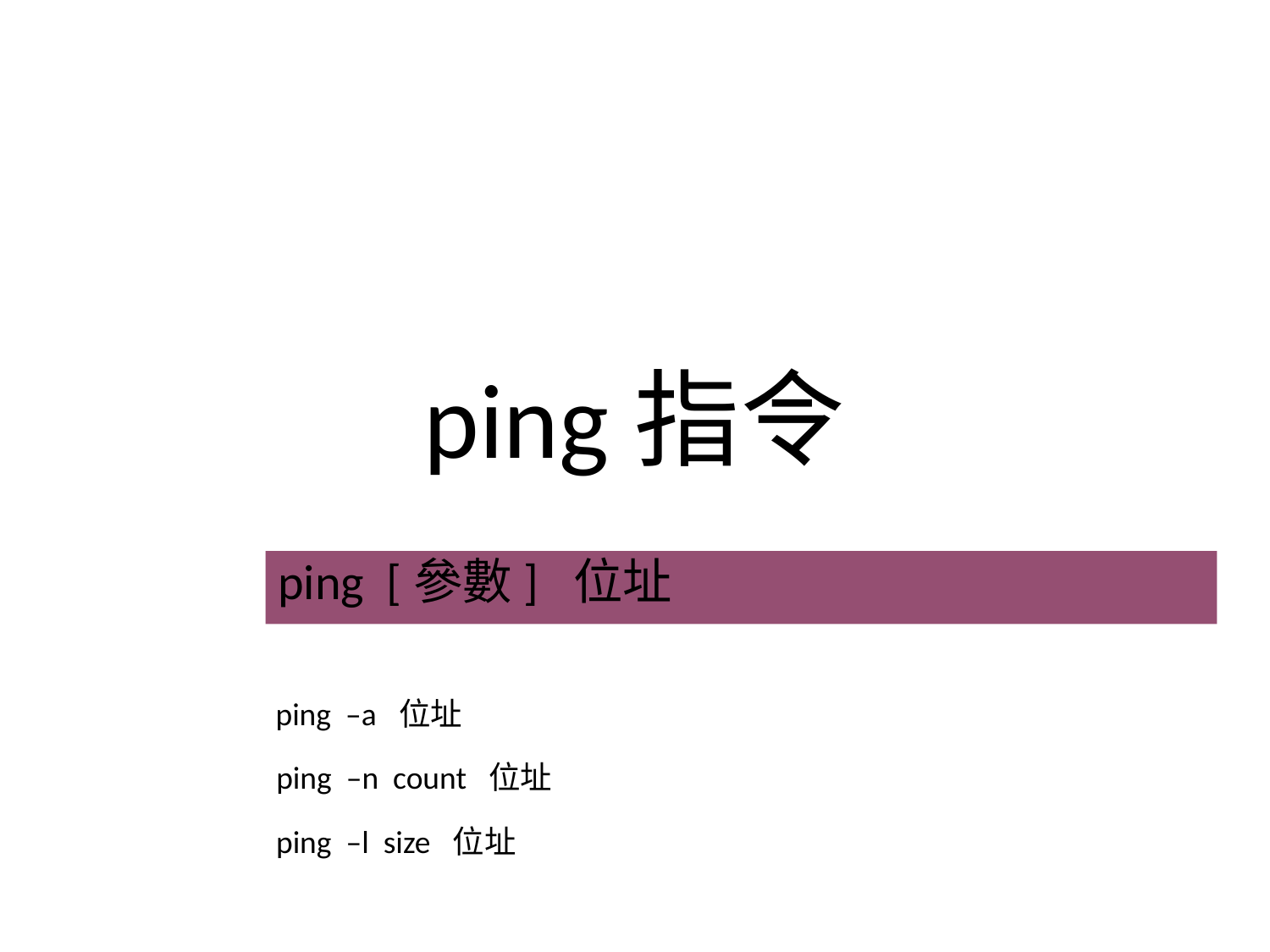

# ping指令
ping  [參數]  位址
ping  –a  位址
ping  –n  count  位址
ping  –l  size  位址